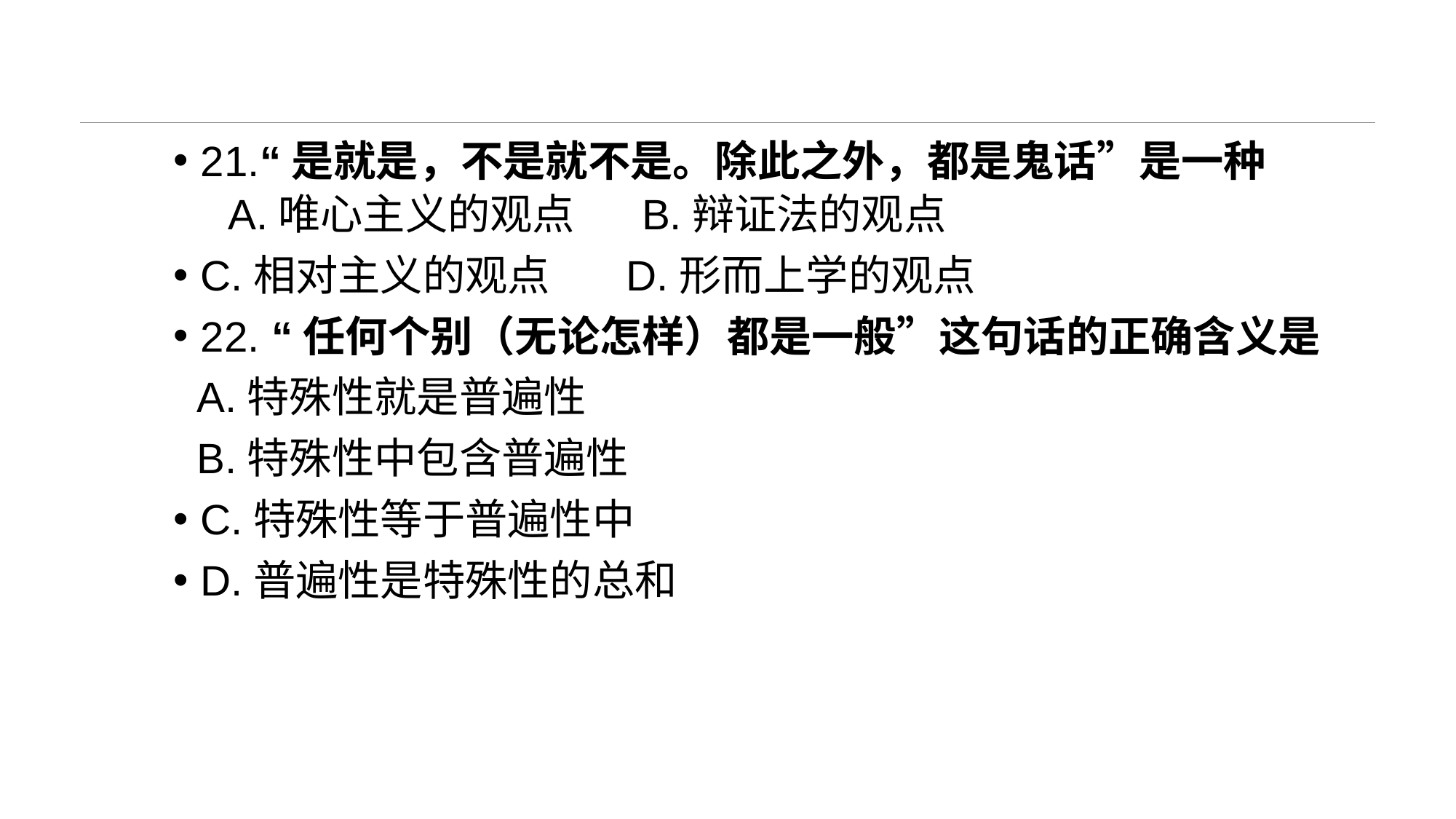

#
21.“是就是，不是就不是。除此之外，都是鬼话”是一种
A.唯心主义的观点      B.辩证法的观点
C.相对主义的观点       D.形而上学的观点
22. “任何个别（无论怎样）都是一般”这句话的正确含义是
  A.特殊性就是普遍性
  B.特殊性中包含普遍性
C.特殊性等于普遍性中
D.普遍性是特殊性的总和